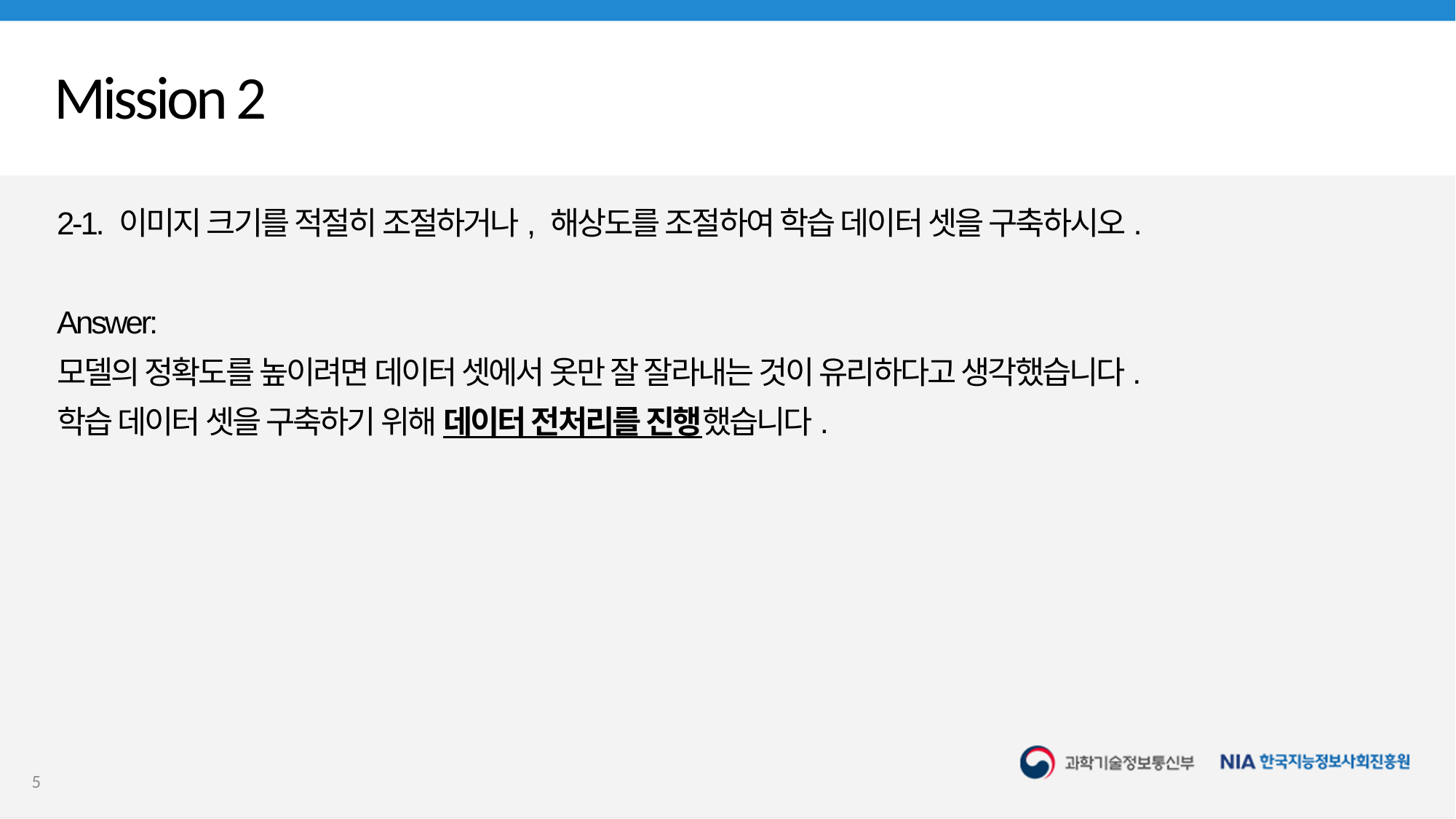

# Mission 2
2-1. 이미지 크기를 적절히 조절하거나, 해상도를 조절하여 학습 데이터 셋을 구축하시오.

Answer:
모델의 정확도를 높이려면 데이터 셋에서 옷만 잘 잘라내는 것이 유리하다고 생각했습니다.
학습 데이터 셋을 구축하기 위해 데이터 전처리를 진행했습니다.
5